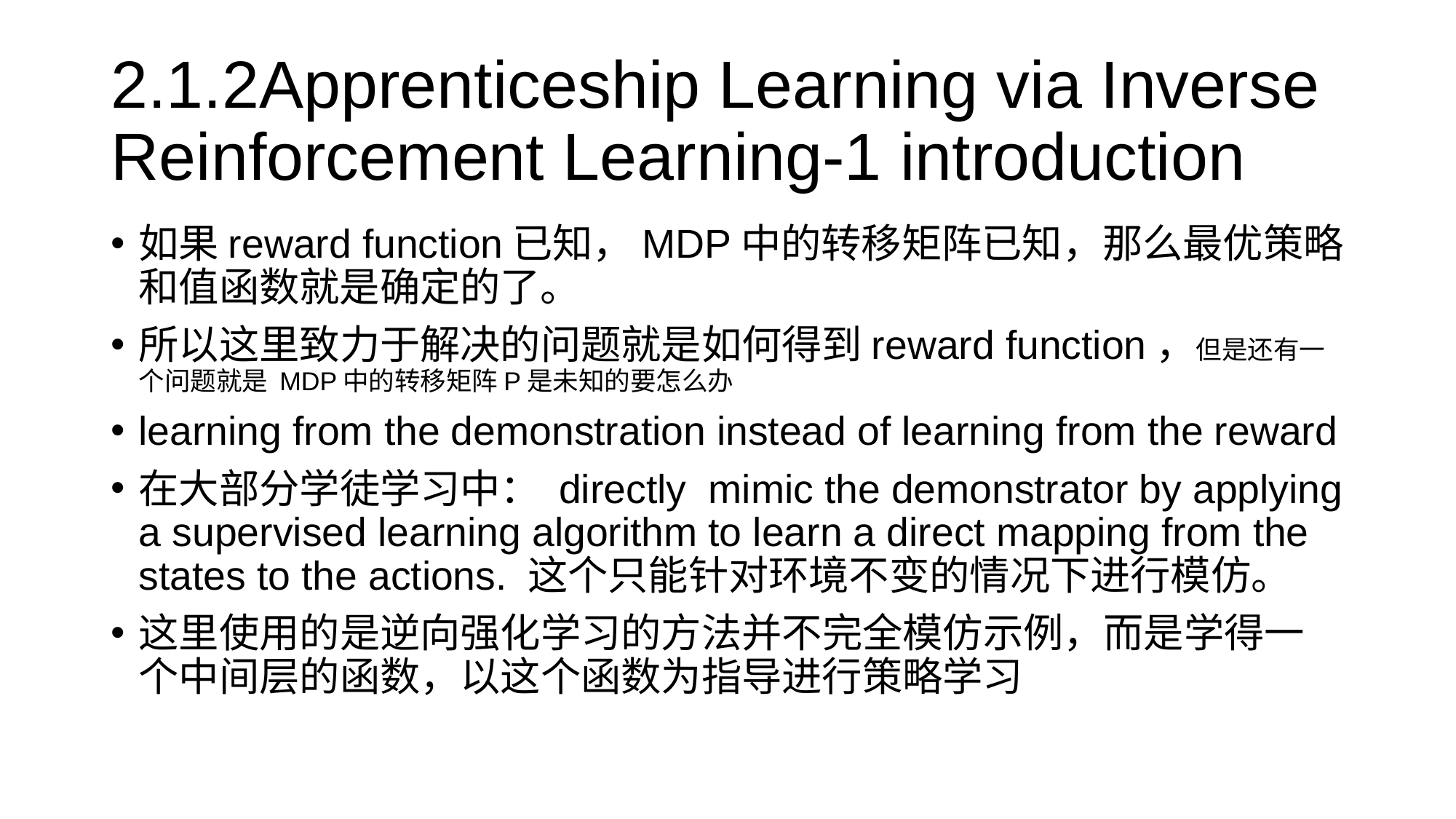

# 2.1.2Apprenticeship Learning via Inverse Reinforcement Learning-1 introduction
如果reward function已知，MDP中的转移矩阵已知，那么最优策略和值函数就是确定的了。
所以这里致力于解决的问题就是如何得到reward function，但是还有一个问题就是 MDP中的转移矩阵P是未知的要怎么办
learning from the demonstration instead of learning from the reward
在大部分学徒学习中： directly  mimic the demonstrator by applying a supervised learning algorithm to learn a direct mapping from the states to the actions. 这个只能针对环境不变的情况下进行模仿。
这里使用的是逆向强化学习的方法并不完全模仿示例，而是学得一个中间层的函数，以这个函数为指导进行策略学习